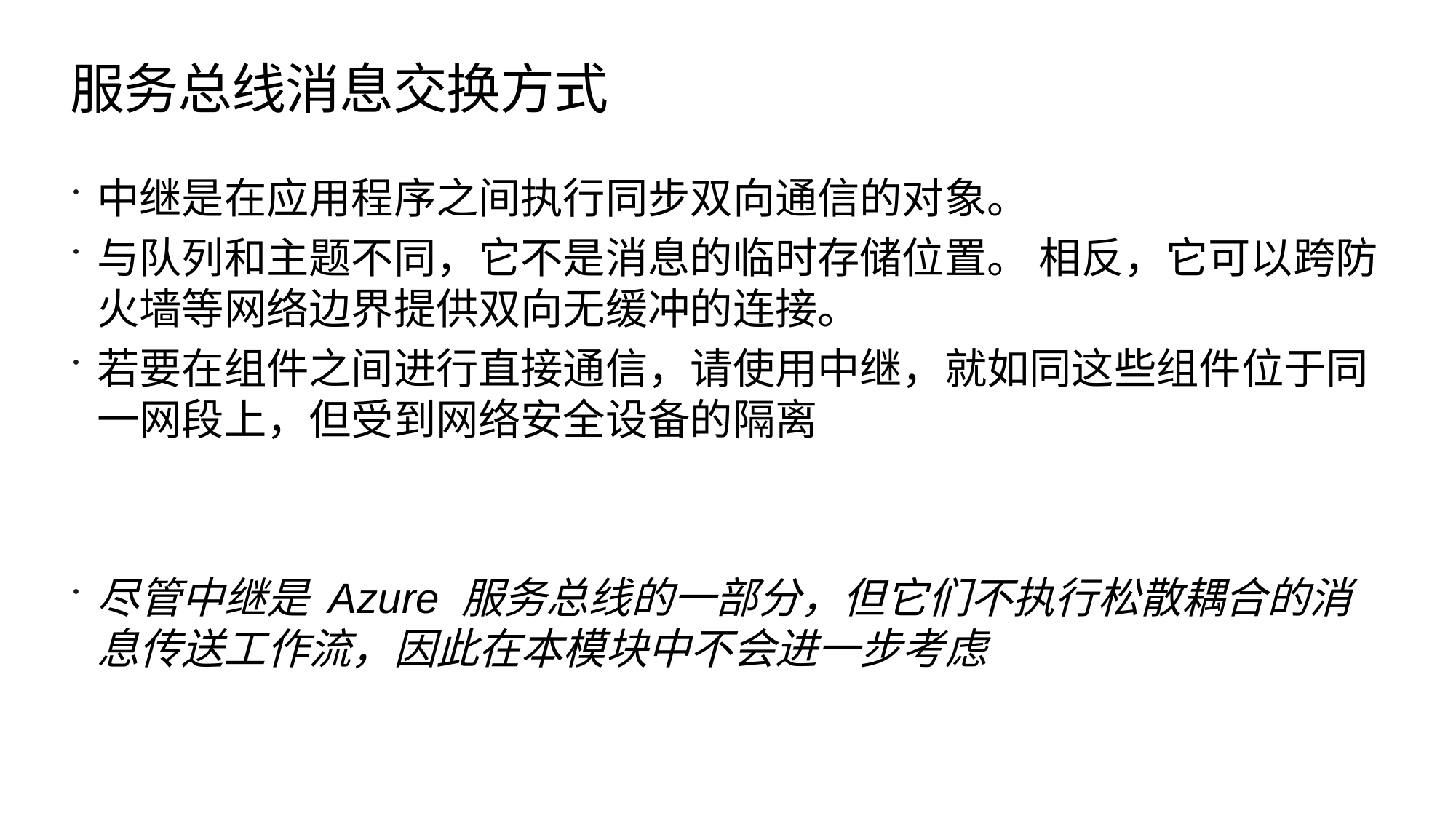

# 服务总线消息交换方式
中继是在应用程序之间执行同步双向通信的对象。
与队列和主题不同，它不是消息的临时存储位置。 相反，它可以跨防火墙等网络边界提供双向无缓冲的连接。
若要在组件之间进行直接通信，请使用中继，就如同这些组件位于同一网段上，但受到网络安全设备的隔离

尽管中继是 Azure 服务总线的一部分，但它们不执行松散耦合的消息传送工作流，因此在本模块中不会进一步考虑